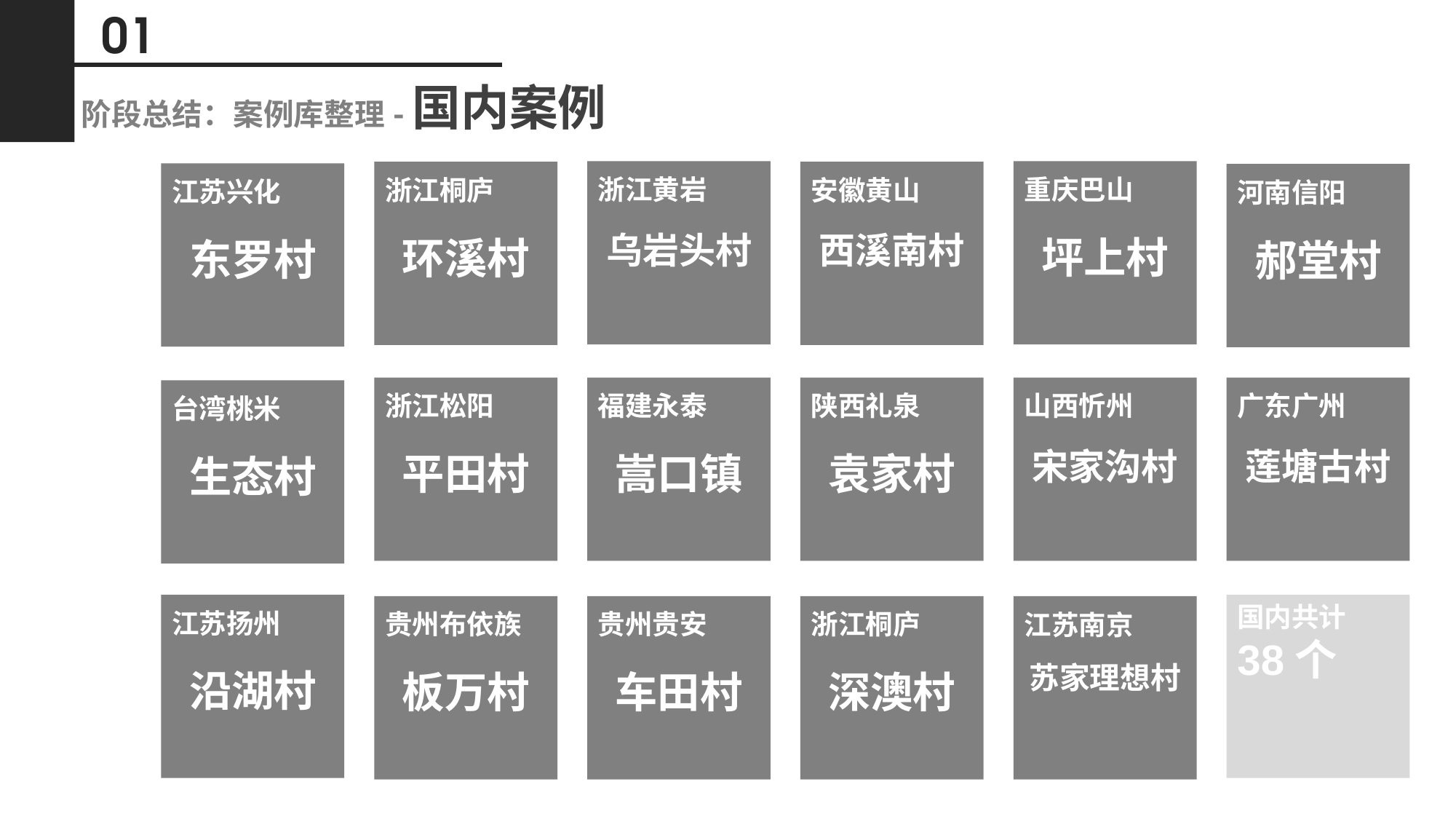

01
阶段总结：案例库整理-国内案例
浙江黄岩
乌岩头村
重庆巴山
坪上村
浙江桐庐
环溪村
安徽黄山
西溪南村
江苏兴化
东罗村

河南信阳
郝堂村

浙江松阳
平田村
福建永泰
嵩口镇
陕西礼泉
袁家村
山西忻州
宋家沟村
广东广州
莲塘古村
台湾桃米
生态村

江苏扬州
沿湖村
贵州布依族
板万村
贵州贵安
车田村
浙江桐庐
深澳村
江苏南京
苏家理想村

国内共计
38个